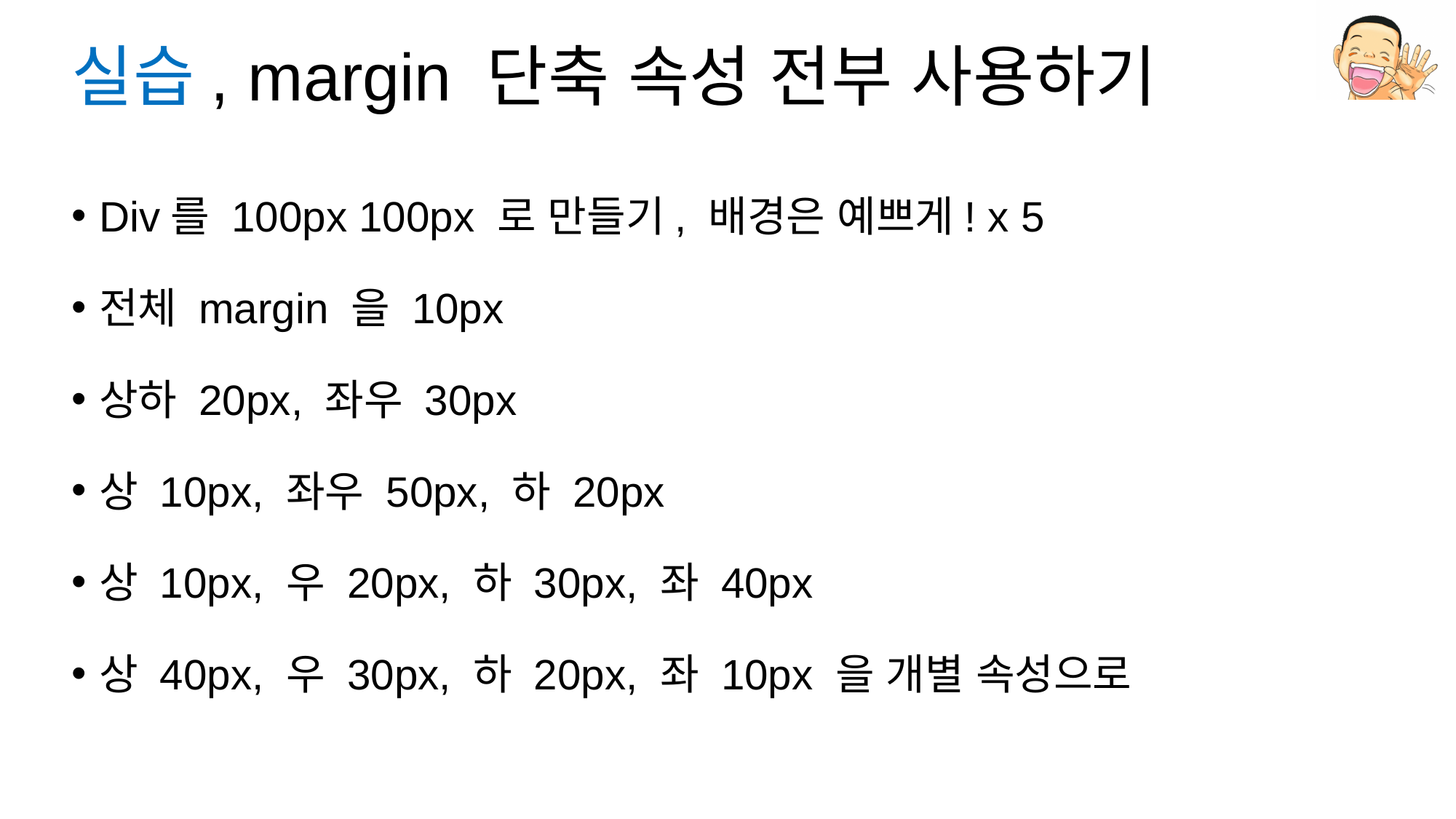

# 실습, margin 단축 속성 전부 사용하기
Div를 100px 100px 로 만들기, 배경은 예쁘게! x 5
전체 margin 을 10px
상하 20px, 좌우 30px
상 10px, 좌우 50px, 하 20px
상 10px, 우 20px, 하 30px, 좌 40px
상 40px, 우 30px, 하 20px, 좌 10px 을 개별 속성으로